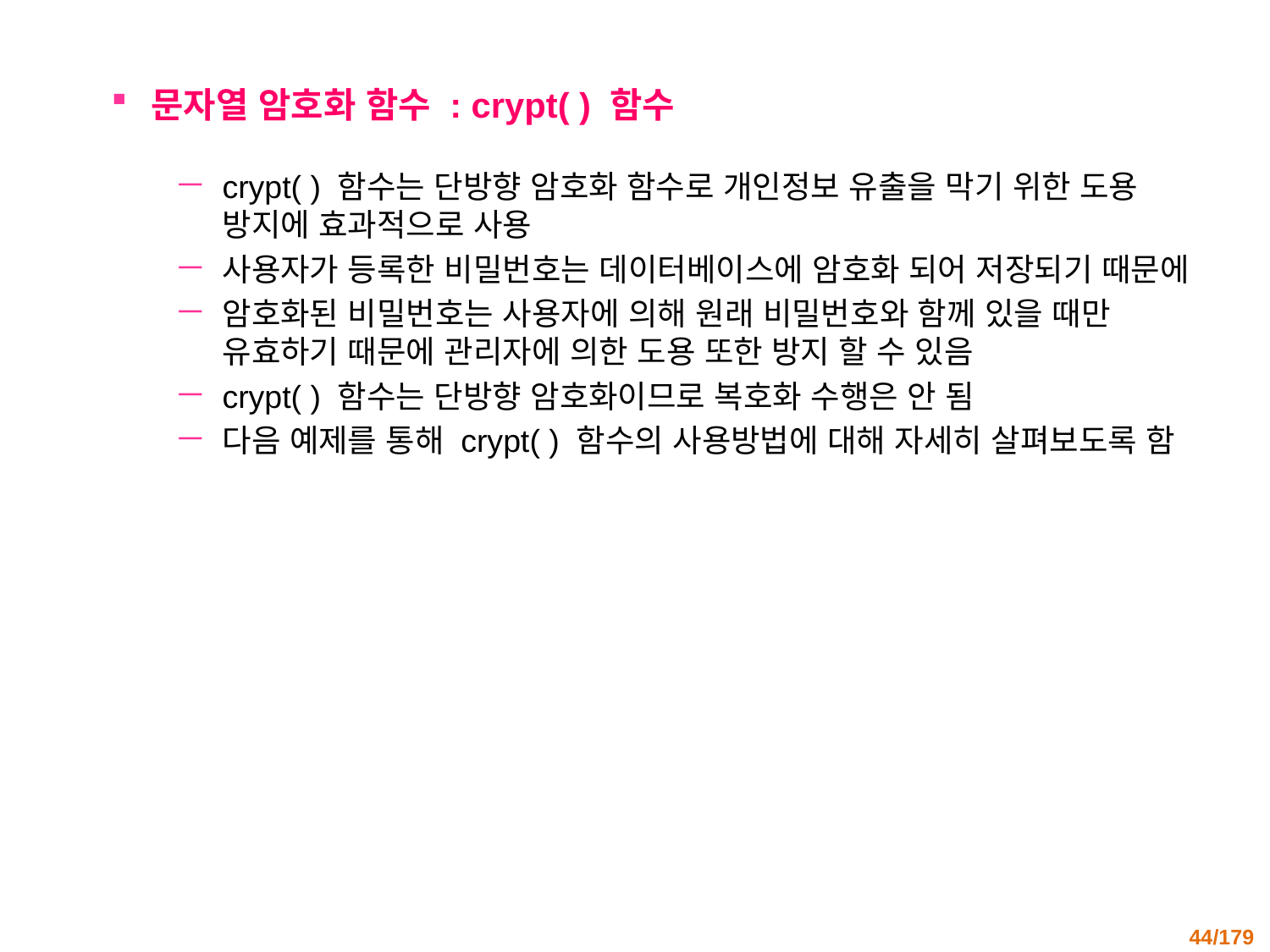

문자열 암호화 함수 : crypt( ) 함수

crypt( ) 함수는 단방향 암호화 함수로 개인정보 유출을 막기 위한 도용 방지에 효과적으로 사용
사용자가 등록한 비밀번호는 데이터베이스에 암호화 되어 저장되기 때문에
암호화된 비밀번호는 사용자에 의해 원래 비밀번호와 함께 있을 때만 유효하기 때문에 관리자에 의한 도용 또한 방지 할 수 있음
crypt( ) 함수는 단방향 암호화이므로 복호화 수행은 안 됨
다음 예제를 통해 crypt( ) 함수의 사용방법에 대해 자세히 살펴보도록 함